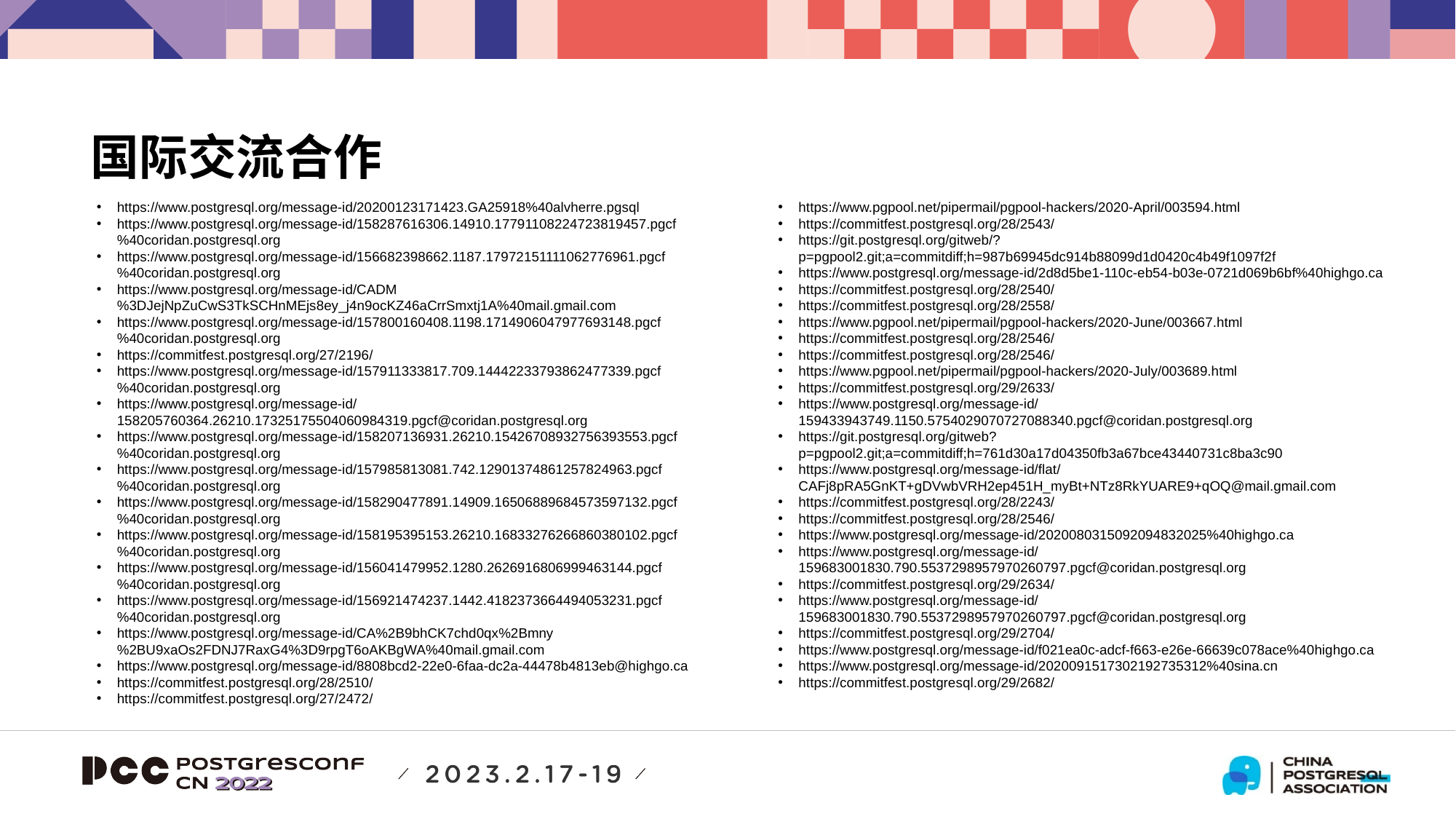

国际交流合作
https://www.postgresql.org/message-id/20200123171423.GA25918%40alvherre.pgsql
https://www.postgresql.org/message-id/158287616306.14910.17791108224723819457.pgcf%40coridan.postgresql.org
https://www.postgresql.org/message-id/156682398662.1187.17972151111062776961.pgcf%40coridan.postgresql.org
https://www.postgresql.org/message-id/CADM%3DJejNpZuCwS3TkSCHnMEjs8ey_j4n9ocKZ46aCrrSmxtj1A%40mail.gmail.com
https://www.postgresql.org/message-id/157800160408.1198.1714906047977693148.pgcf%40coridan.postgresql.org
https://commitfest.postgresql.org/27/2196/
https://www.postgresql.org/message-id/157911333817.709.14442233793862477339.pgcf%40coridan.postgresql.org
https://www.postgresql.org/message-id/158205760364.26210.17325175504060984319.pgcf@coridan.postgresql.org
https://www.postgresql.org/message-id/158207136931.26210.15426708932756393553.pgcf%40coridan.postgresql.org
https://www.postgresql.org/message-id/157985813081.742.12901374861257824963.pgcf%40coridan.postgresql.org
https://www.postgresql.org/message-id/158290477891.14909.16506889684573597132.pgcf%40coridan.postgresql.org
https://www.postgresql.org/message-id/158195395153.26210.16833276266860380102.pgcf%40coridan.postgresql.org
https://www.postgresql.org/message-id/156041479952.1280.2626916806999463144.pgcf%40coridan.postgresql.org
https://www.postgresql.org/message-id/156921474237.1442.4182373664494053231.pgcf%40coridan.postgresql.org
https://www.postgresql.org/message-id/CA%2B9bhCK7chd0qx%2Bmny%2BU9xaOs2FDNJ7RaxG4%3D9rpgT6oAKBgWA%40mail.gmail.com
https://www.postgresql.org/message-id/8808bcd2-22e0-6faa-dc2a-44478b4813eb@highgo.ca
https://commitfest.postgresql.org/28/2510/
https://commitfest.postgresql.org/27/2472/
https://www.pgpool.net/pipermail/pgpool-hackers/2020-April/003594.html
https://commitfest.postgresql.org/28/2543/
https://git.postgresql.org/gitweb/?p=pgpool2.git;a=commitdiff;h=987b69945dc914b88099d1d0420c4b49f1097f2f
https://www.postgresql.org/message-id/2d8d5be1-110c-eb54-b03e-0721d069b6bf%40highgo.ca
https://commitfest.postgresql.org/28/2540/
https://commitfest.postgresql.org/28/2558/
https://www.pgpool.net/pipermail/pgpool-hackers/2020-June/003667.html
https://commitfest.postgresql.org/28/2546/
https://commitfest.postgresql.org/28/2546/
https://www.pgpool.net/pipermail/pgpool-hackers/2020-July/003689.html
https://commitfest.postgresql.org/29/2633/
https://www.postgresql.org/message-id/159433943749.1150.5754029070727088340.pgcf@coridan.postgresql.org
https://git.postgresql.org/gitweb?p=pgpool2.git;a=commitdiff;h=761d30a17d04350fb3a67bce43440731c8ba3c90
https://www.postgresql.org/message-id/flat/CAFj8pRA5GnKT+gDVwbVRH2ep451H_myBt+NTz8RkYUARE9+qOQ@mail.gmail.com
https://commitfest.postgresql.org/28/2243/
https://commitfest.postgresql.org/28/2546/
https://www.postgresql.org/message-id/2020080315092094832025%40highgo.ca
https://www.postgresql.org/message-id/159683001830.790.5537298957970260797.pgcf@coridan.postgresql.org
https://commitfest.postgresql.org/29/2634/
https://www.postgresql.org/message-id/159683001830.790.5537298957970260797.pgcf@coridan.postgresql.org
https://commitfest.postgresql.org/29/2704/
https://www.postgresql.org/message-id/f021ea0c-adcf-f663-e26e-66639c078ace%40highgo.ca
https://www.postgresql.org/message-id/2020091517302192735312%40sina.cn
https://commitfest.postgresql.org/29/2682/